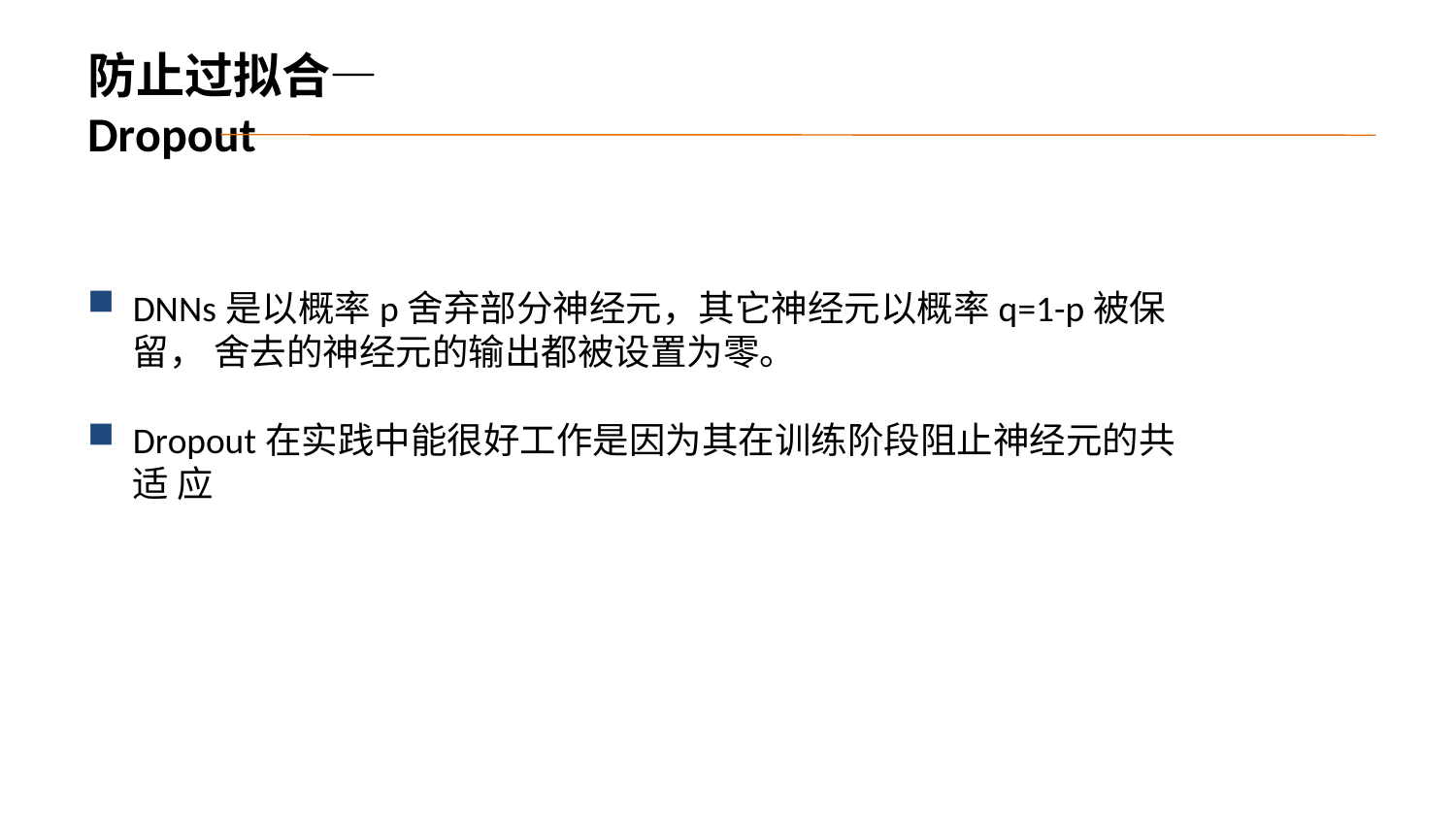

# 防止过拟合—Dropout

DNNs是以概率p舍弃部分神经元，其它神经元以概率q=1-p被保留， 舍去的神经元的输出都被设置为零。

Dropout在实践中能很好工作是因为其在训练阶段阻止神经元的共适 应